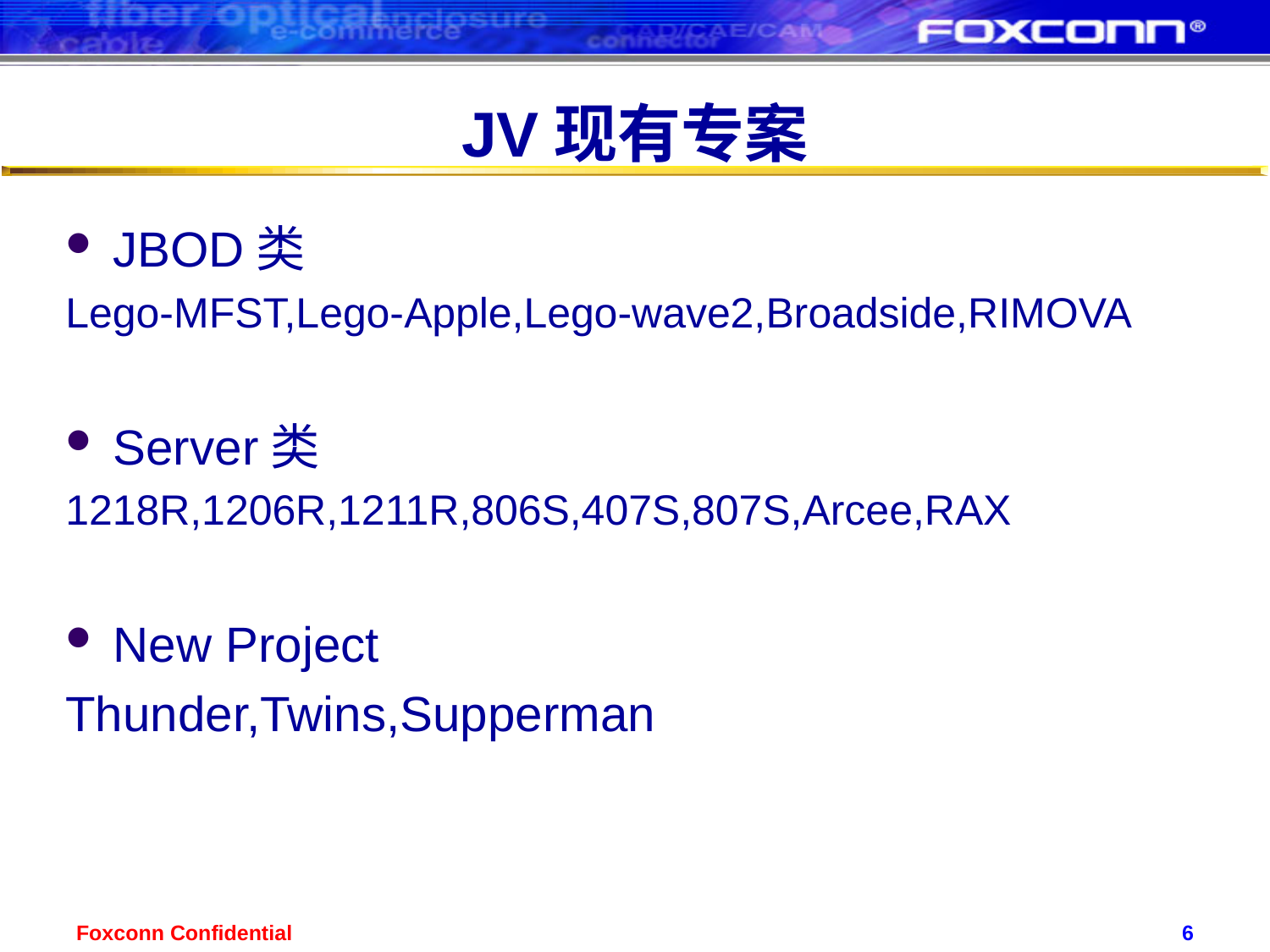

# JV现有专案
JBOD类
Lego-MFST,Lego-Apple,Lego-wave2,Broadside,RIMOVA

Server类
1218R,1206R,1211R,806S,407S,807S,Arcee,RAX

New Project
Thunder,Twins,Supperman

Foxconn Confidential
6